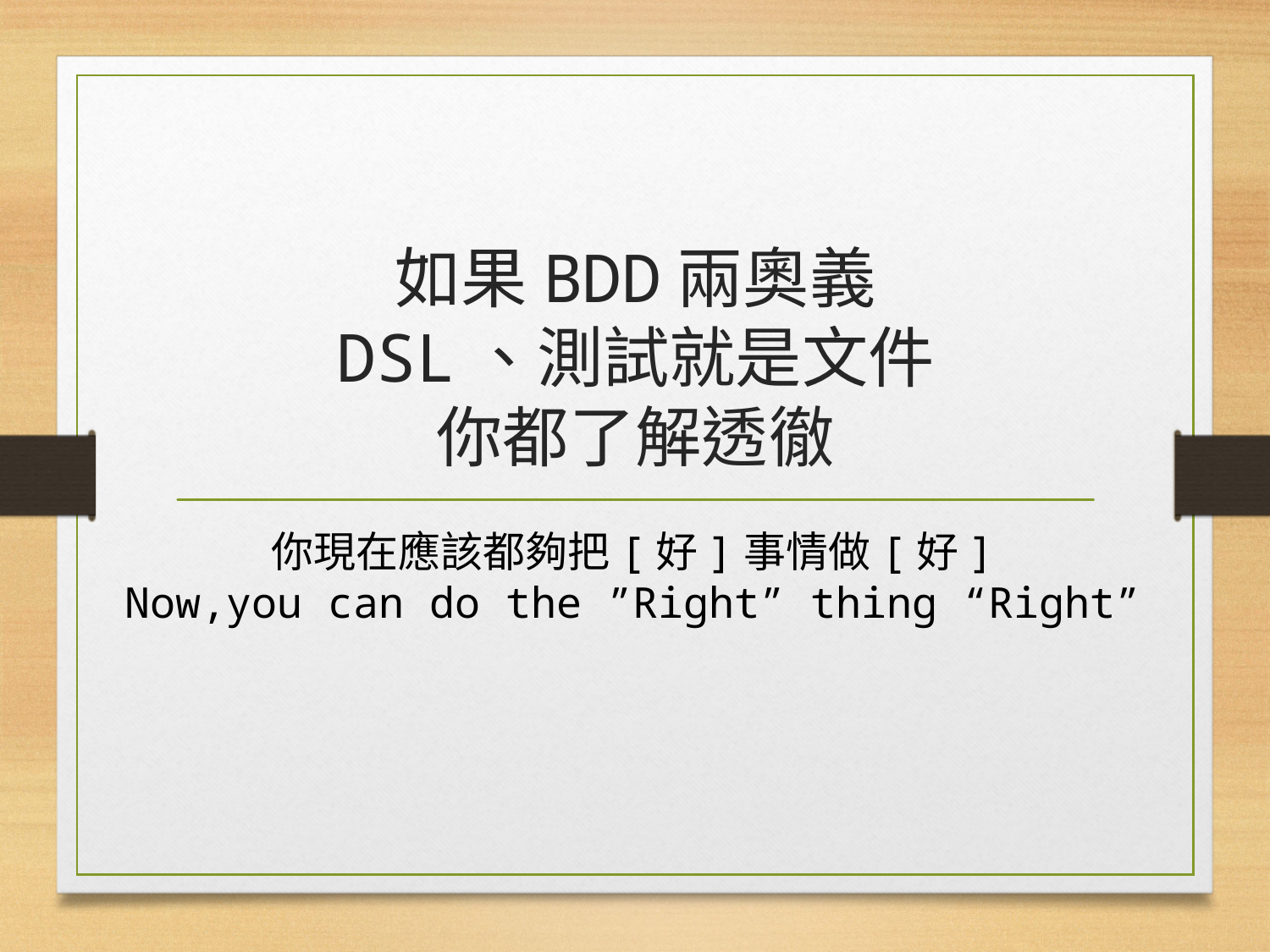

# 如果BDD兩奧義 DSL、測試就是文件 你都了解透徹
你現在應該都夠把[好]事情做[好]
Now,you can do the ”Right” thing “Right”